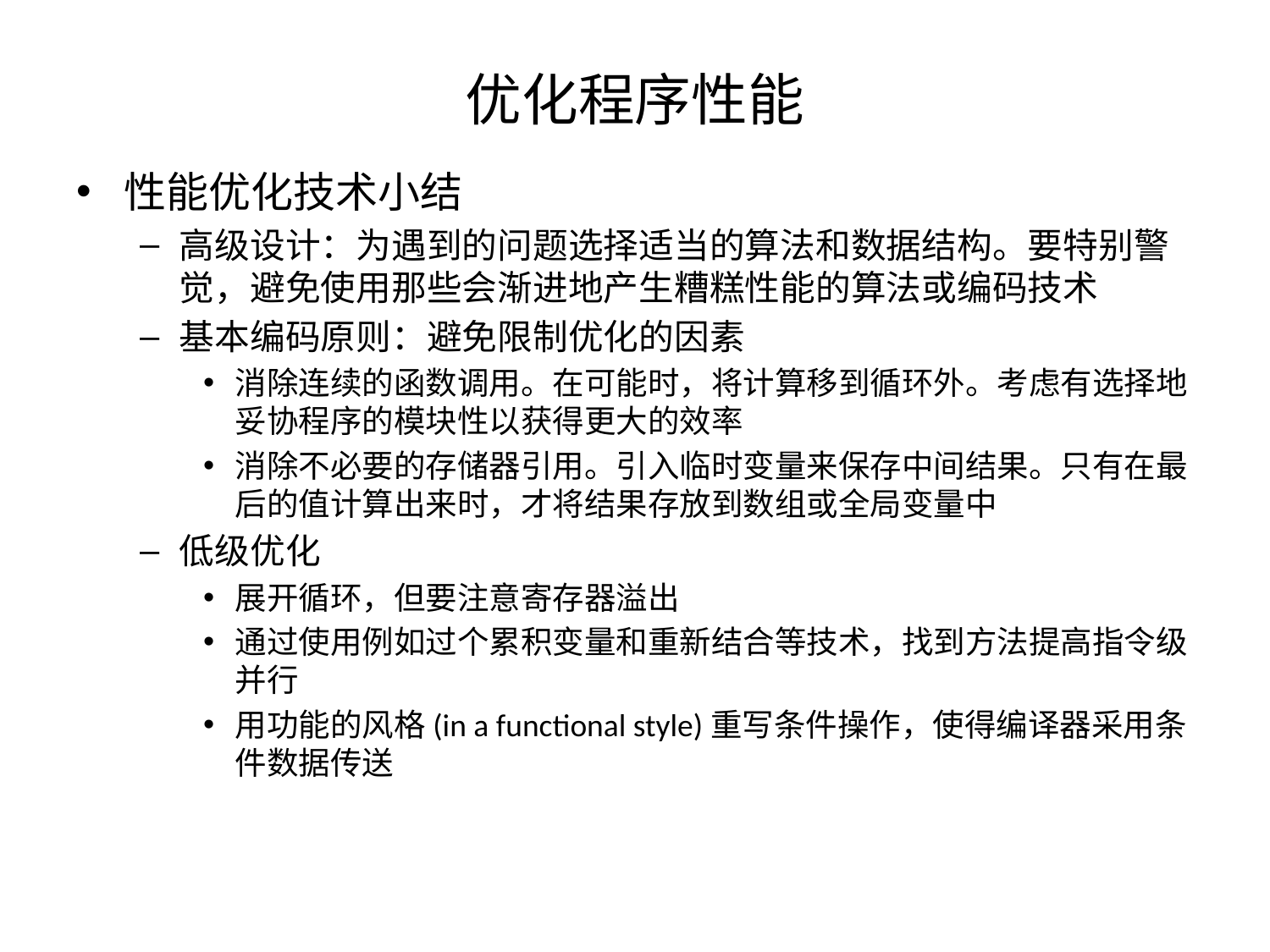

# 优化程序性能
性能优化技术小结
高级设计：为遇到的问题选择适当的算法和数据结构。要特别警觉，避免使用那些会渐进地产生糟糕性能的算法或编码技术
基本编码原则：避免限制优化的因素
消除连续的函数调用。在可能时，将计算移到循环外。考虑有选择地妥协程序的模块性以获得更大的效率
消除不必要的存储器引用。引入临时变量来保存中间结果。只有在最后的值计算出来时，才将结果存放到数组或全局变量中
低级优化
展开循环，但要注意寄存器溢出
通过使用例如过个累积变量和重新结合等技术，找到方法提高指令级并行
用功能的风格(in a functional style)重写条件操作，使得编译器采用条件数据传送